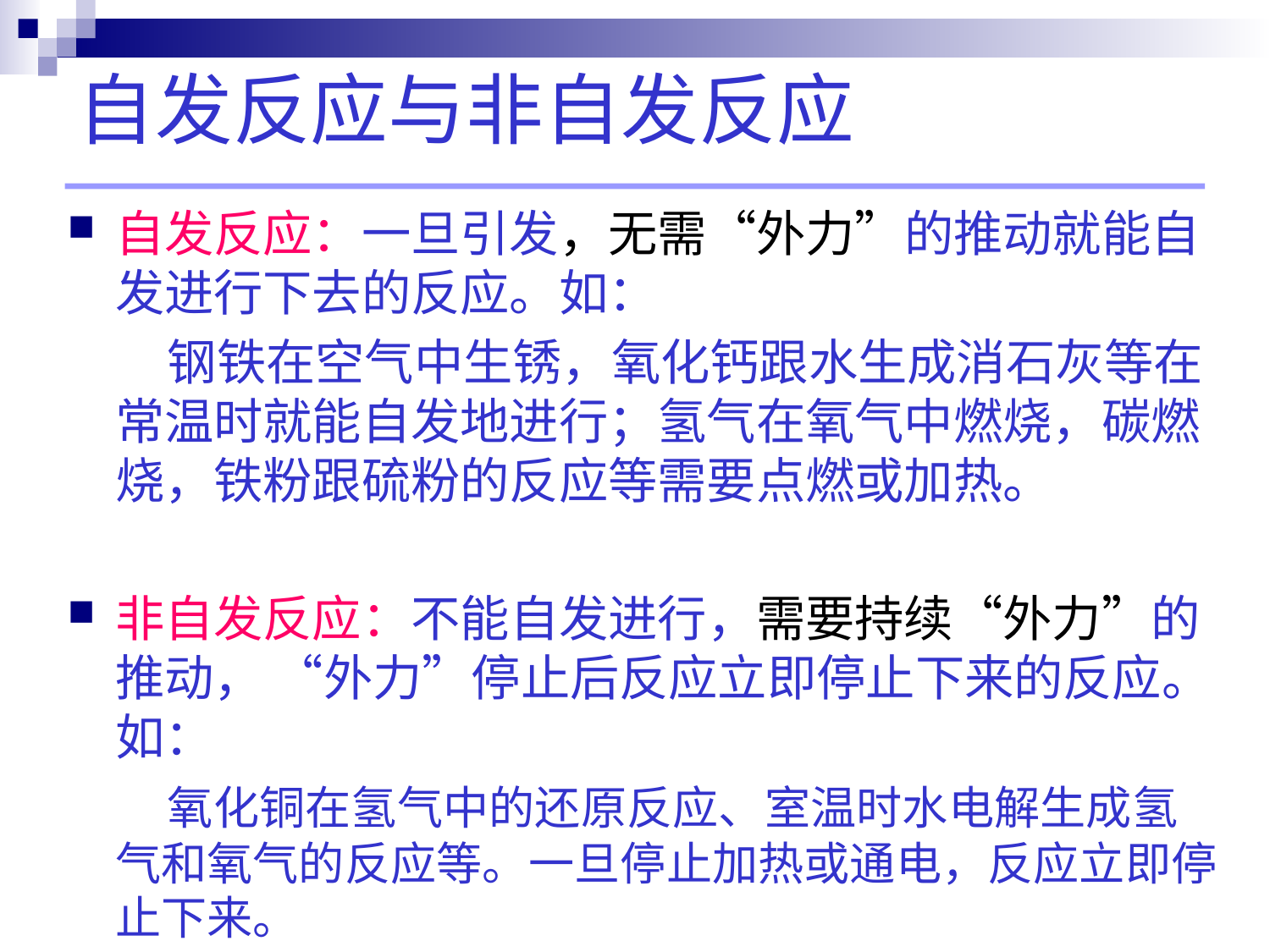

# 自发反应与非自发反应

自发反应：一旦引发，无需“外力”的推动就能自发进行下去的反应。如：
        钢铁在空气中生锈，氧化钙跟水生成消石灰等在常温时就能自发地进行；氢气在氧气中燃烧，碳燃烧，铁粉跟硫粉的反应等需要点燃或加热。

非自发反应：不能自发进行，需要持续“外力”的推动， “外力”停止后反应立即停止下来的反应。如：
        氧化铜在氢气中的还原反应、室温时水电解生成氢气和氧气的反应等。一旦停止加热或通电，反应立即停止下来。